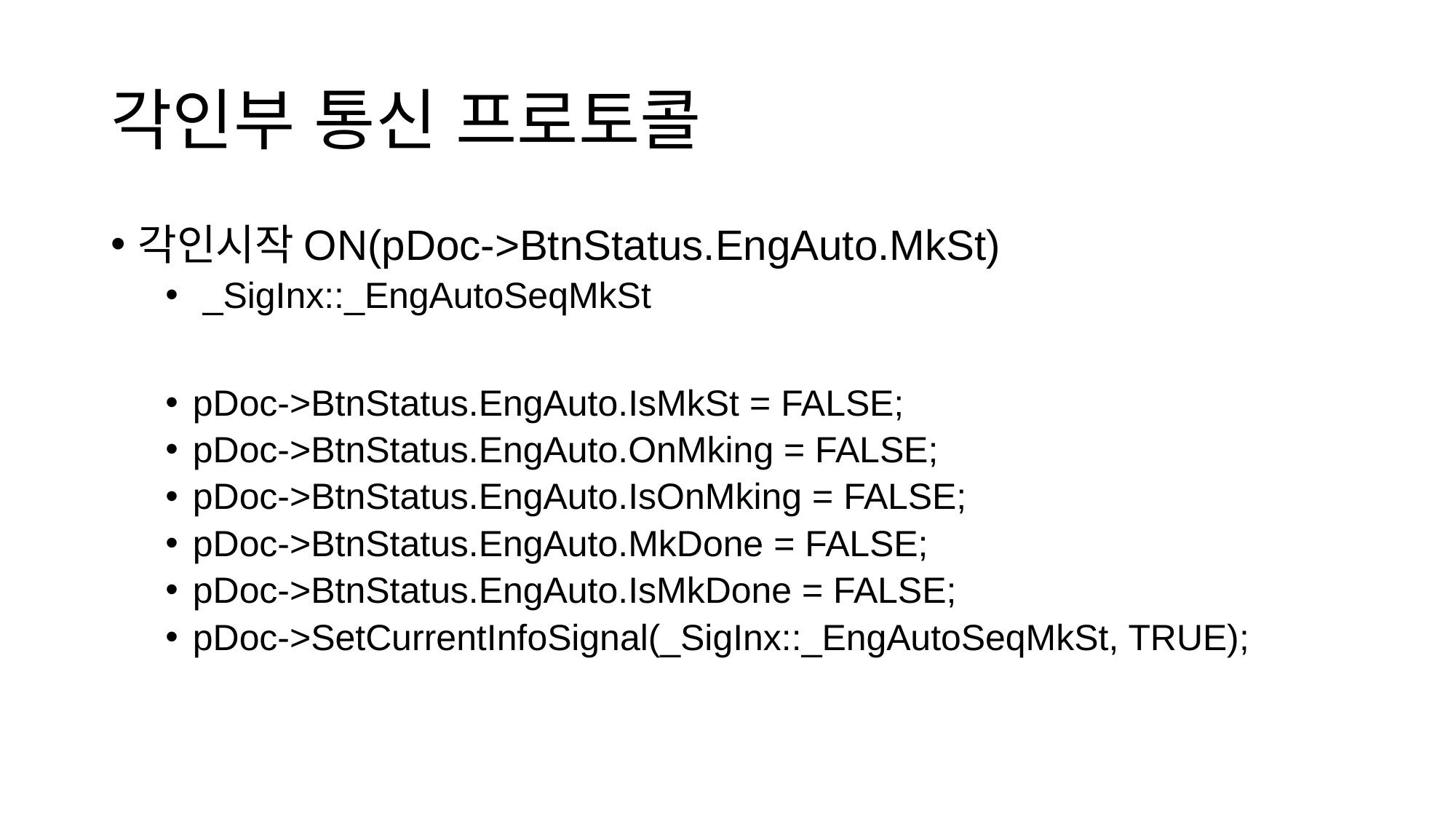

# 각인부 통신 프로토콜
각인시작ON(pDoc->BtnStatus.EngAuto.MkSt)
 _SigInx::_EngAutoSeqMkSt

pDoc->BtnStatus.EngAuto.IsMkSt = FALSE;
pDoc->BtnStatus.EngAuto.OnMking = FALSE;
pDoc->BtnStatus.EngAuto.IsOnMking = FALSE;
pDoc->BtnStatus.EngAuto.MkDone = FALSE;
pDoc->BtnStatus.EngAuto.IsMkDone = FALSE;
pDoc->SetCurrentInfoSignal(_SigInx::_EngAutoSeqMkSt, TRUE);